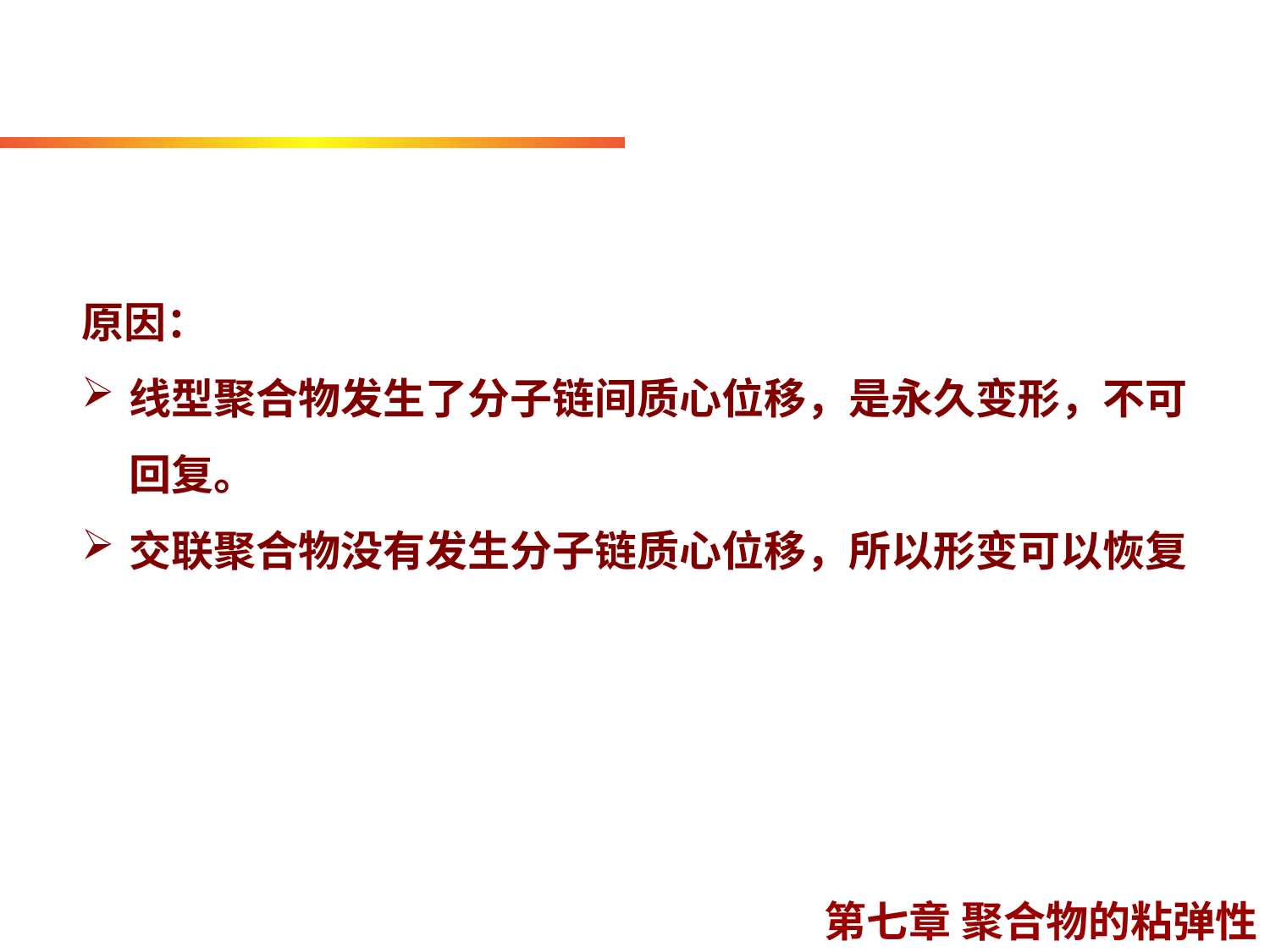

原因：
线型聚合物发生了分子链间质心位移，是永久变形，不可回复。
交联聚合物没有发生分子链质心位移，所以形变可以恢复